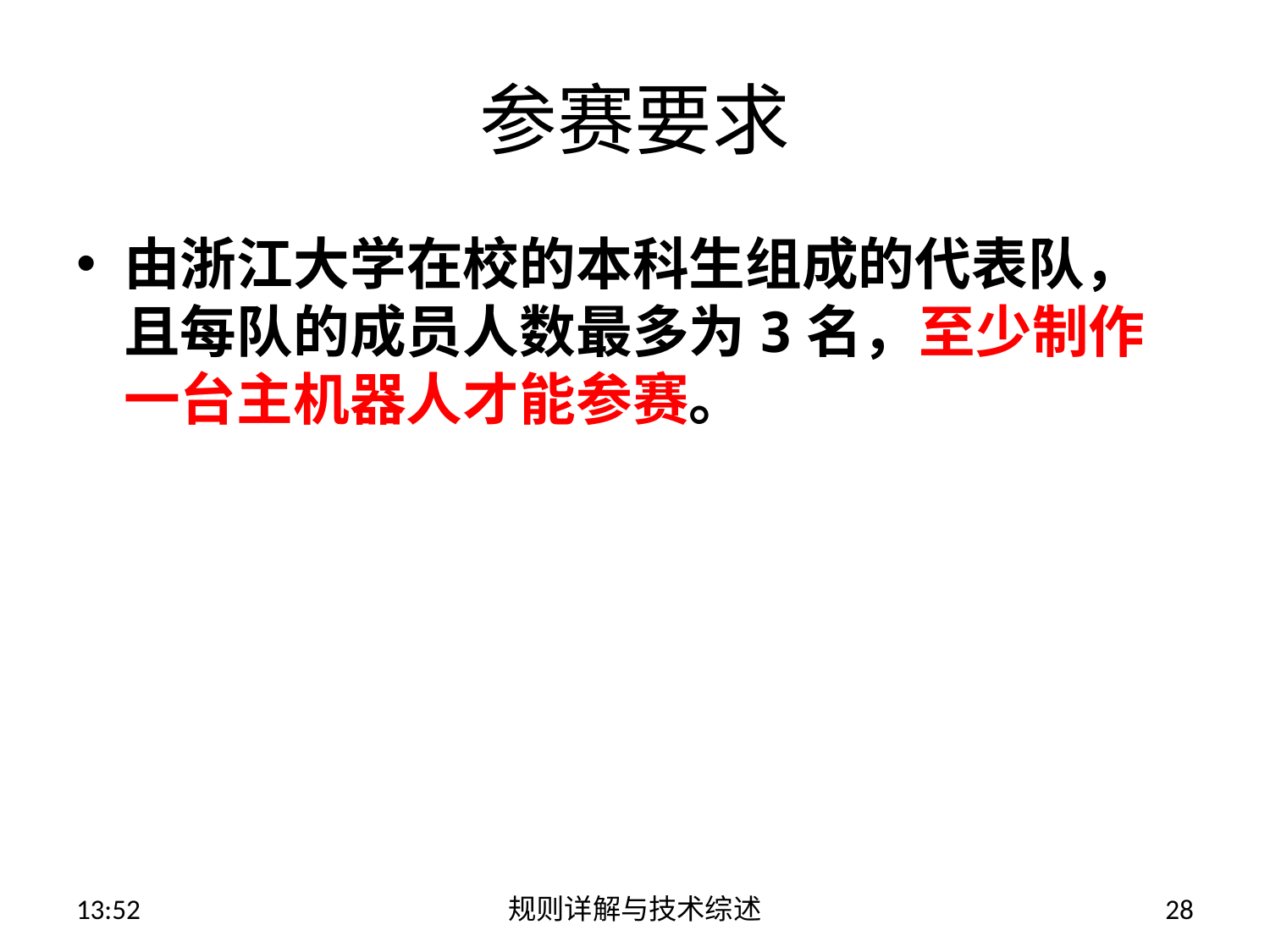

# 参赛要求
由浙江大学在校的本科生组成的代表队，且每队的成员人数最多为3名，至少制作一台主机器人才能参赛。
13:52
规则详解与技术综述
28